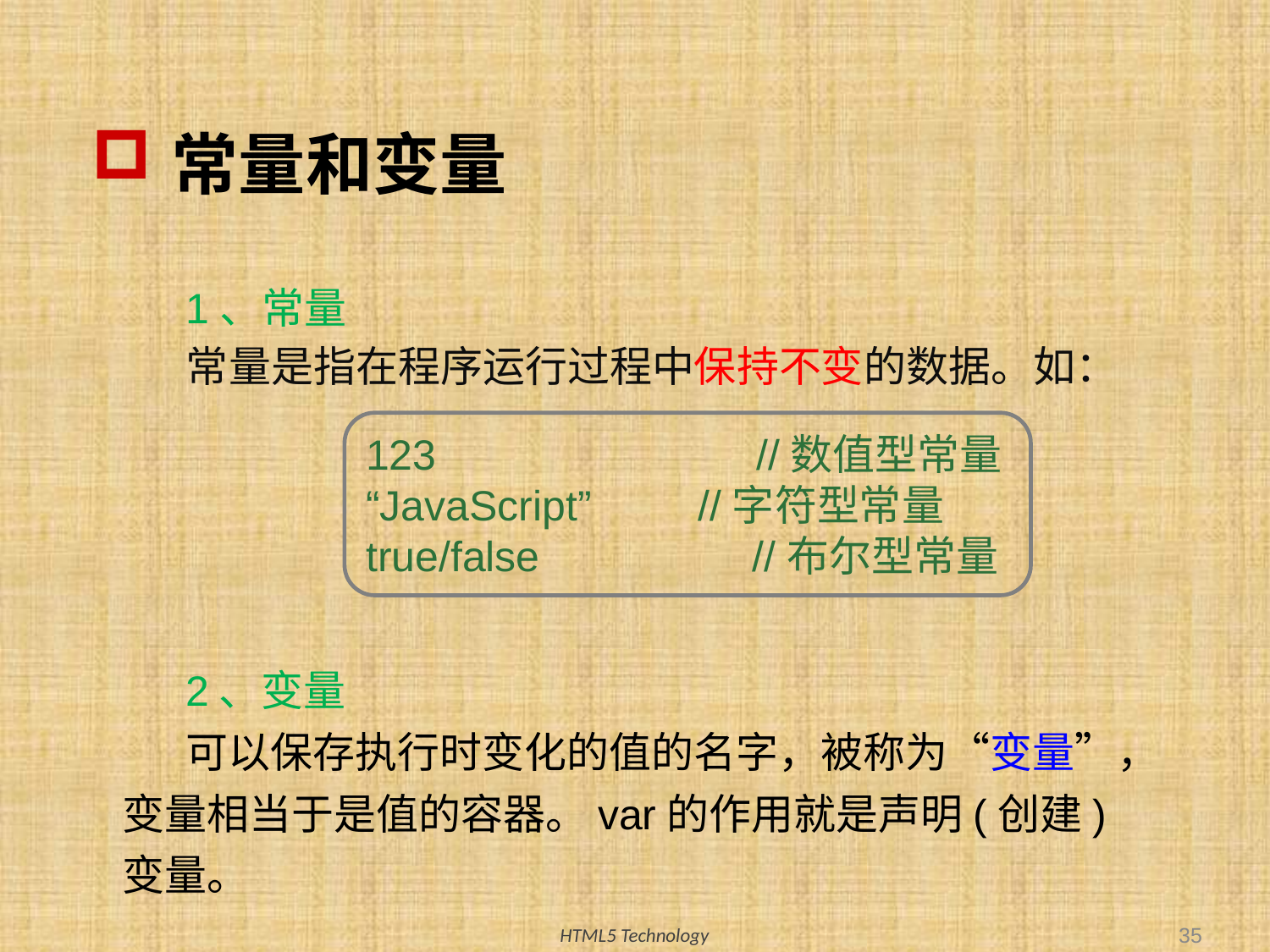

# 常量和变量
1、常量
常量是指在程序运行过程中保持不变的数据。如：
                           //数值型常量
“JavaScript”         //字符型常量
true/false                  //布尔型常量
2、变量
可以保存执行时变化的值的名字，被称为“变量”，变量相当于是值的容器。var的作用就是声明(创建)变量。
35
HTML5 Technology